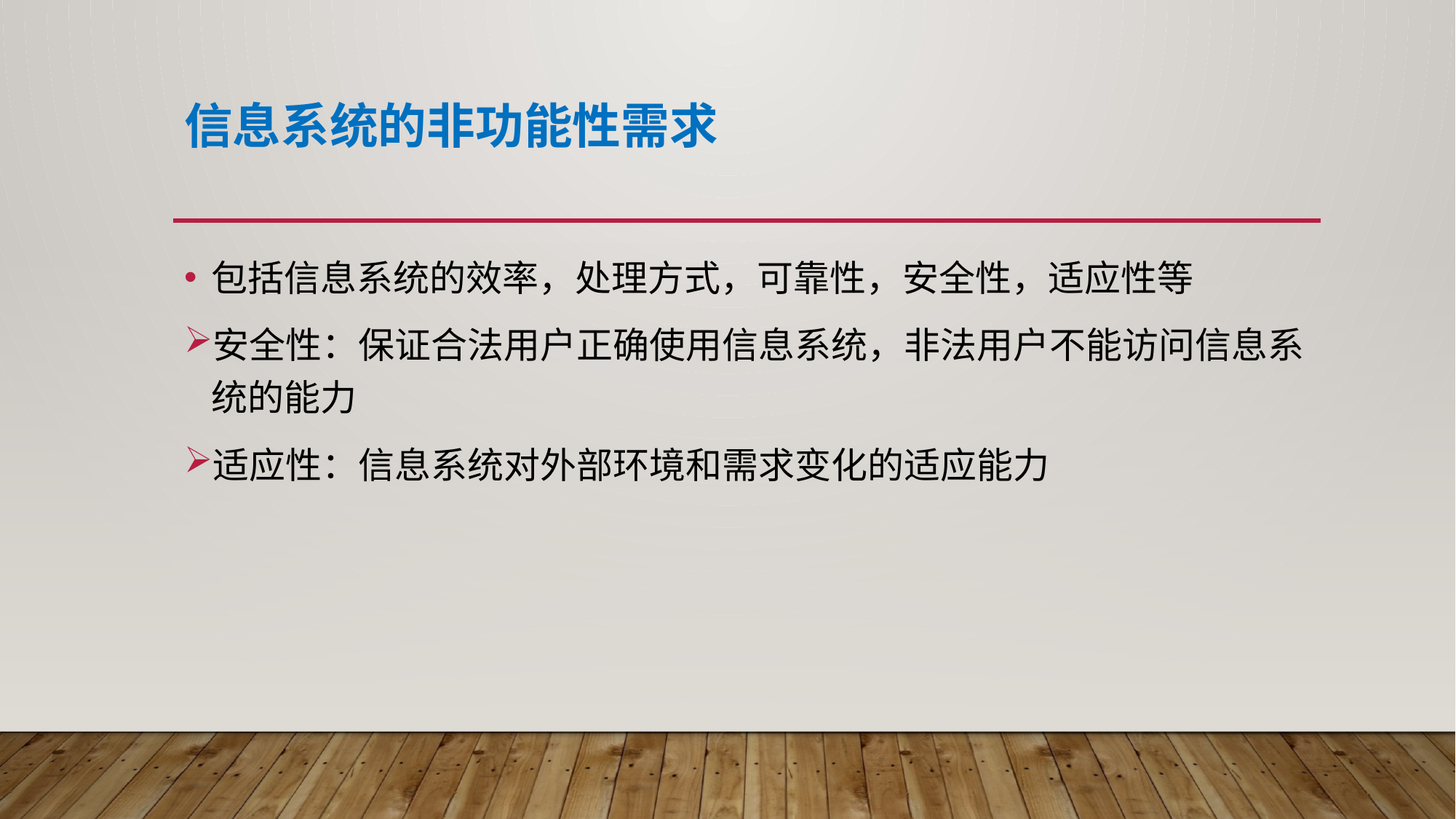

# 信息系统的非功能性需求
包括信息系统的效率，处理方式，可靠性，安全性，适应性等
安全性：保证合法用户正确使用信息系统，非法用户不能访问信息系统的能力
适应性：信息系统对外部环境和需求变化的适应能力